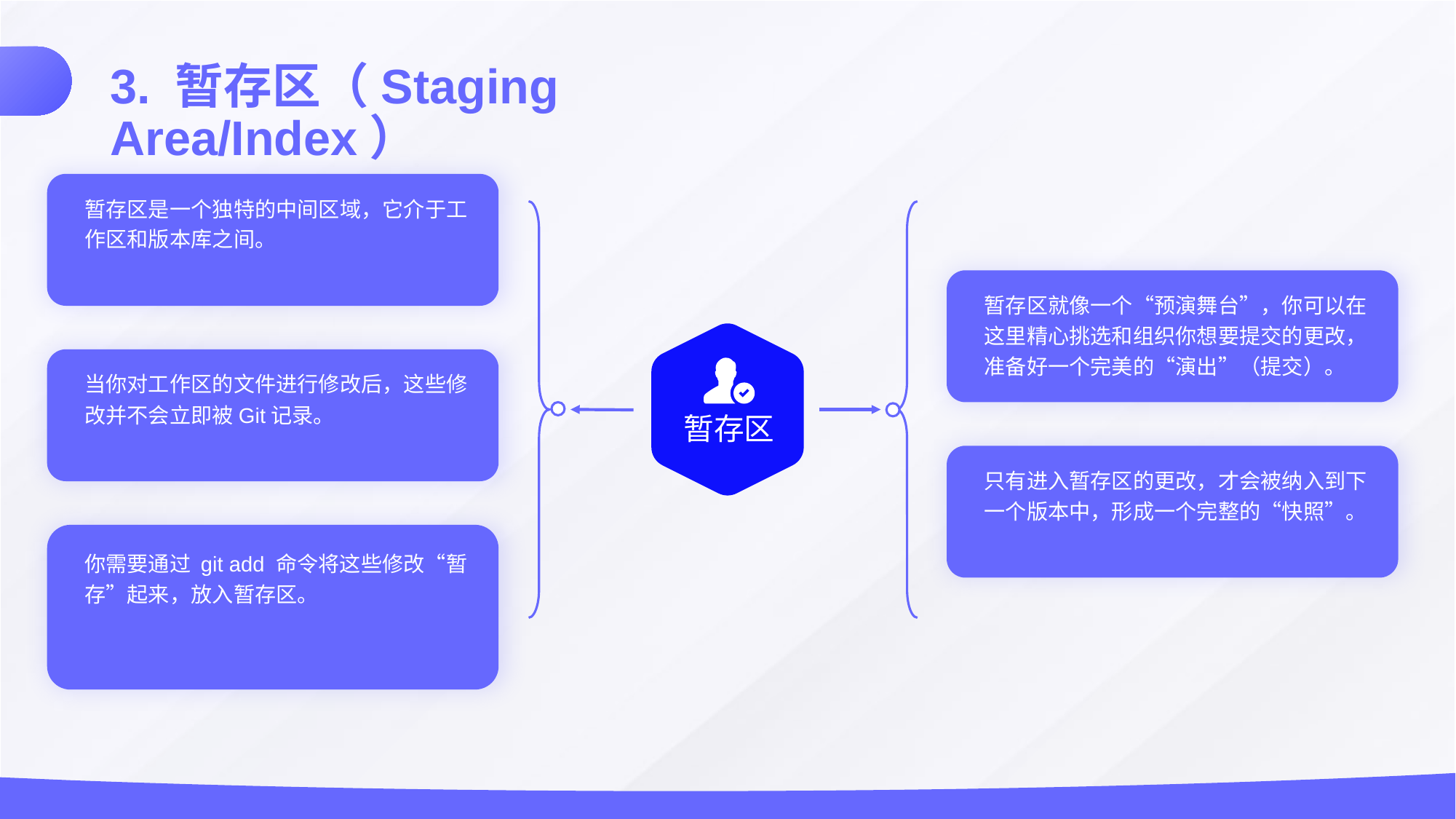

3. 暂存区（Staging Area/Index）

暂存区是一个独特的中间区域，它介于工作区和版本库之间。

暂存区就像一个“预演舞台”，你可以在这里精心挑选和组织你想要提交的更改，准备好一个完美的“演出”（提交）。

当你对工作区的文件进行修改后，这些修改并不会立即被Git记录。

暂存区

只有进入暂存区的更改，才会被纳入到下一个版本中，形成一个完整的“快照”。

你需要通过 git add 命令将这些修改“暂存”起来，放入暂存区。